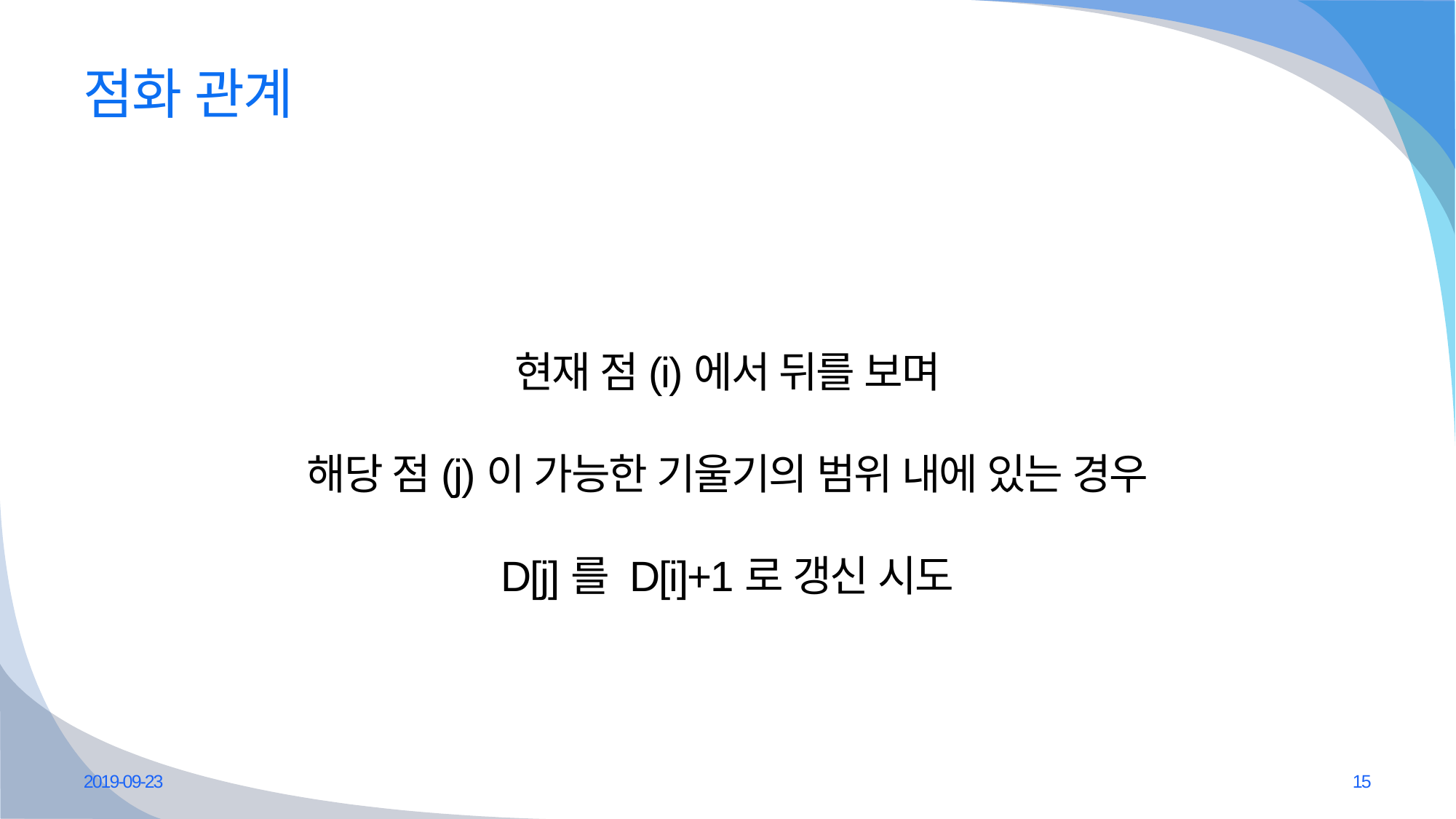

# 점화 관계

현재 점(i)에서 뒤를 보며
해당 점(j)이 가능한 기울기의 범위 내에 있는 경우
D[j]를 D[i]+1로 갱신 시도
2019-09-23
15